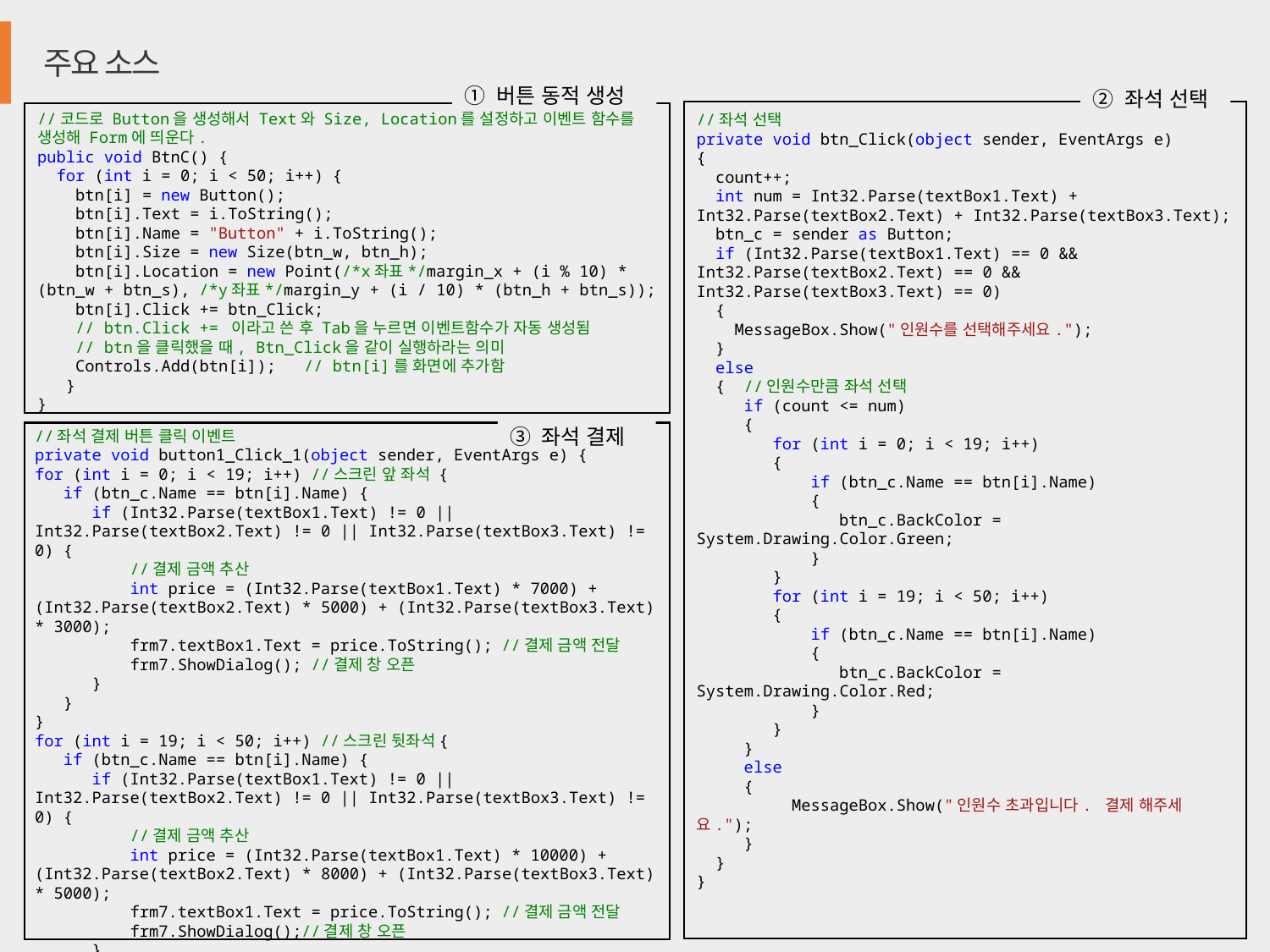

주요 소스
버튼 동적 생성

좌석 선택

//코드로 Button을 생성해서 Text와 Size, Location를 설정하고 이벤트 함수를 생성해 Form에 띄운다.
public void BtnC() {
  for (int i = 0; i < 50; i++) {
    btn[i] = new Button();
    btn[i].Text = i.ToString();
    btn[i].Name = "Button" + i.ToString();
    btn[i].Size = new Size(btn_w, btn_h);
    btn[i].Location = new Point(/*x좌표*/margin_x + (i % 10) * (btn_w + btn_s), /*y좌표*/margin_y + (i / 10) * (btn_h + btn_s));
    btn[i].Click += btn_Click;
    // btn.Click += 이라고 쓴 후 Tab을 누르면 이벤트함수가 자동 생성됨
    // btn을 클릭했을 때, Btn_Click을 같이 실행하라는 의미
    Controls.Add(btn[i]);   // btn[i]를 화면에 추가함
   }
}
//좌석 선택
private void btn_Click(object sender, EventArgs e)
{
  count++;
  int num = Int32.Parse(textBox1.Text) + Int32.Parse(textBox2.Text) + Int32.Parse(textBox3.Text);
  btn_c = sender as Button;
  if (Int32.Parse(textBox1.Text) == 0 && Int32.Parse(textBox2.Text) == 0 && Int32.Parse(textBox3.Text) == 0)
  {
    MessageBox.Show("인원수를 선택해주세요.");
  }
  else
  {  //인원수만큼 좌석 선택
     if (count <= num)
     {
        for (int i = 0; i < 19; i++)
        {
            if (btn_c.Name == btn[i].Name)
            {
               btn_c.BackColor = System.Drawing.Color.Green;
            }
        }
        for (int i = 19; i < 50; i++)
        {
            if (btn_c.Name == btn[i].Name)
            {
               btn_c.BackColor = System.Drawing.Color.Red;
            }
        }
     }
     else
     {
          MessageBox.Show("인원수 초과입니다. 결제 해주세요.");
     }
  }
}
좌석 결제
//좌석 결제 버튼 클릭 이벤트
private void button1_Click_1(object sender, EventArgs e) {
for (int i = 0; i < 19; i++) //스크린 앞 좌석 {
   if (btn_c.Name == btn[i].Name) {
      if (Int32.Parse(textBox1.Text) != 0 || Int32.Parse(textBox2.Text) != 0 || Int32.Parse(textBox3.Text) != 0) {
          //결제 금액 추산
          int price = (Int32.Parse(textBox1.Text) * 7000) + (Int32.Parse(textBox2.Text) * 5000) + (Int32.Parse(textBox3.Text) * 3000);
          frm7.textBox1.Text = price.ToString(); //결제 금액 전달
          frm7.ShowDialog(); //결제 창 오픈
      }
   }
}
for (int i = 19; i < 50; i++) //스크린 뒷좌석{
   if (btn_c.Name == btn[i].Name) {
      if (Int32.Parse(textBox1.Text) != 0 || Int32.Parse(textBox2.Text) != 0 || Int32.Parse(textBox3.Text) != 0) {
          //결제 금액 추산
          int price = (Int32.Parse(textBox1.Text) * 10000) + (Int32.Parse(textBox2.Text) * 8000) + (Int32.Parse(textBox3.Text) * 5000);
          frm7.textBox1.Text = price.ToString(); //결제 금액 전달
          frm7.ShowDialog();//결제 창 오픈
      }
    }
  }
}